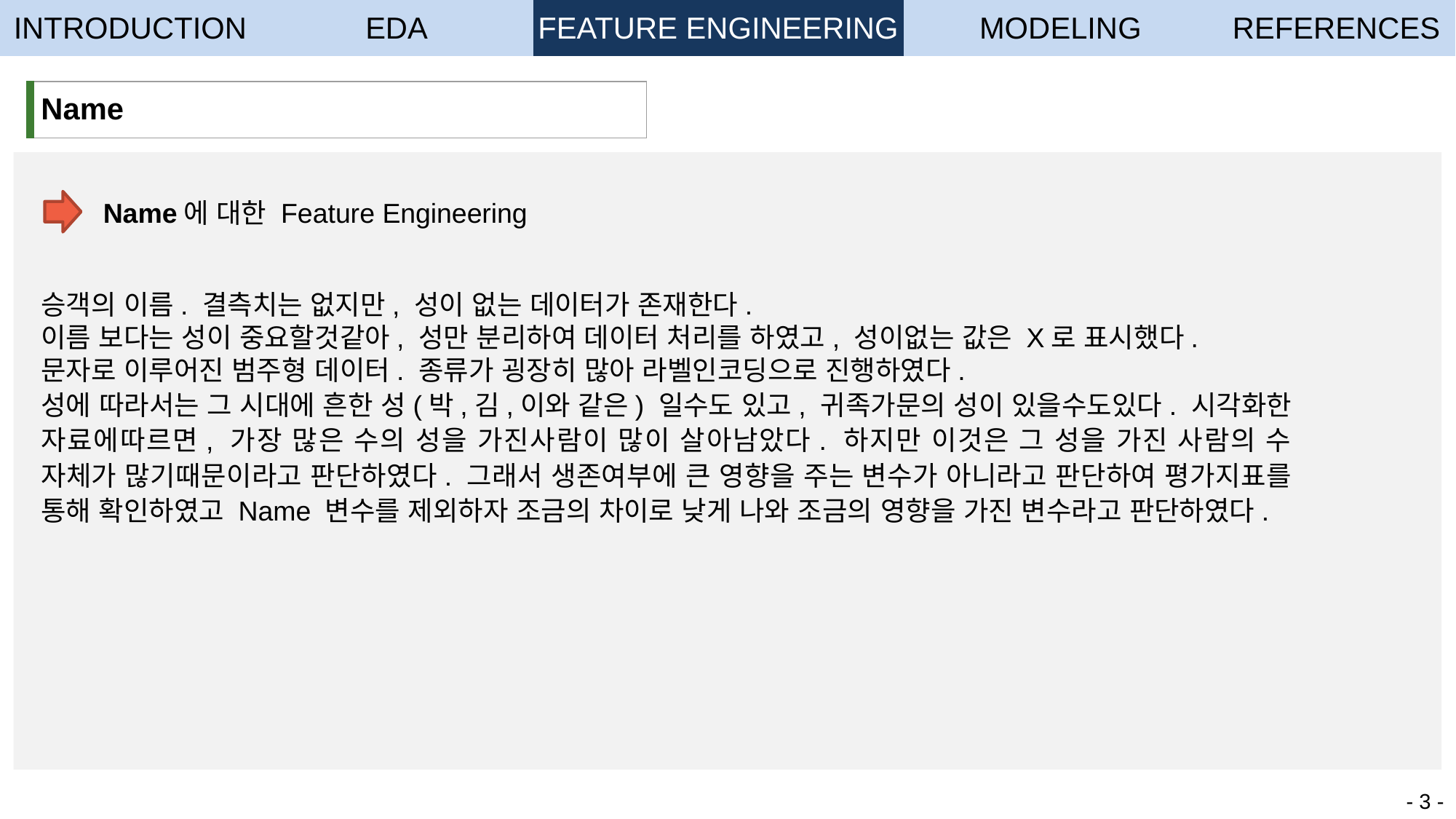

| INTRODUCTION | EDA | FEATURE ENGINEERING | MODELING | REFERENCES |
| --- | --- | --- | --- | --- |
| Name |
| --- |

Name에 대한 Feature Engineering

승객의 이름. 결측치는 없지만, 성이 없는 데이터가 존재한다.
이름 보다는 성이 중요할것같아, 성만 분리하여 데이터 처리를 하였고, 성이없는 값은 X로 표시했다.
문자로 이루어진 범주형 데이터. 종류가 굉장히 많아 라벨인코딩으로 진행하였다.
성에 따라서는 그 시대에 흔한 성(박,김,이와 같은) 일수도 있고, 귀족가문의 성이 있을수도있다. 시각화한 자료에따르면, 가장 많은 수의 성을 가진사람이 많이 살아남았다. 하지만 이것은 그 성을 가진 사람의 수 자체가 많기때문이라고 판단하였다. 그래서 생존여부에 큰 영향을 주는 변수가 아니라고 판단하여 평가지표를 통해 확인하였고 Name 변수를 제외하자 조금의 차이로 낮게 나와 조금의 영향을 가진 변수라고 판단하였다.
- 3 -